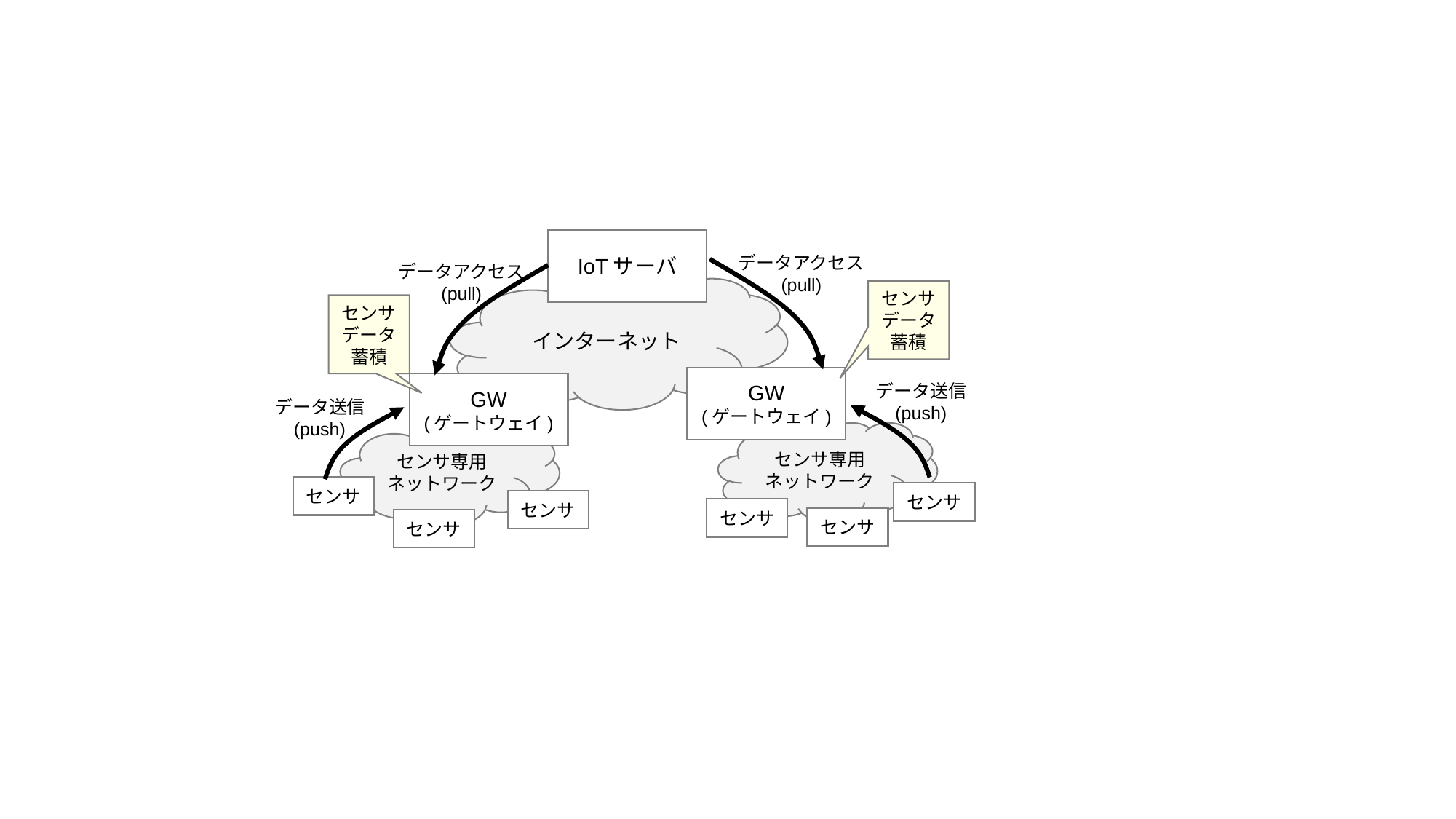

IoTサーバ
データアクセス
(pull)
データアクセス
(pull)

インターネット
センサ
データ
蓄積
センサ
データ
蓄積
GW
(ゲートウェイ)
GW
(ゲートウェイ)
データ送信
(push)
データ送信
(push)

センサ専用
ネットワーク
センサ専用
ネットワーク
センサ
センサ
センサ
センサ
センサ
センサ